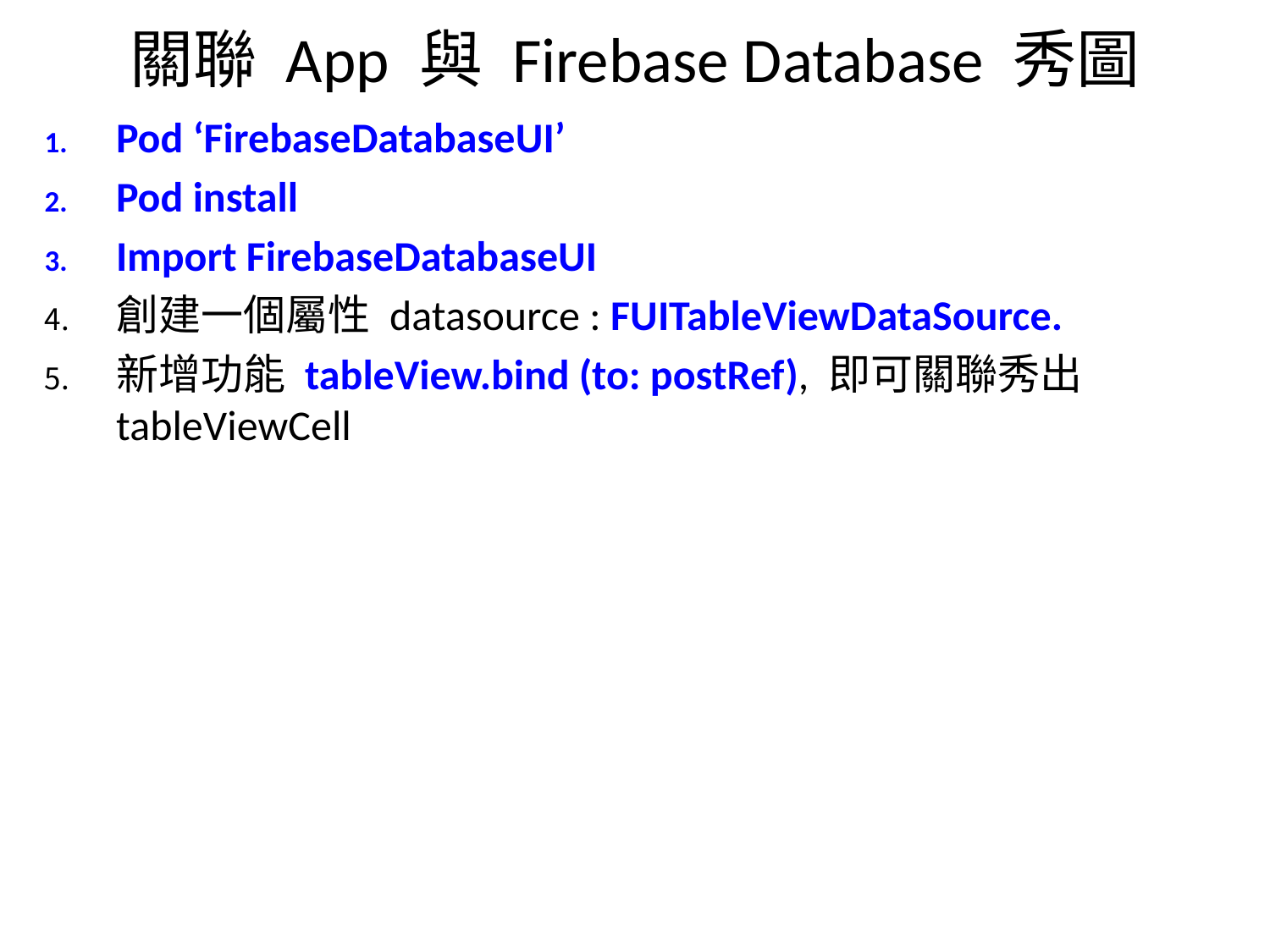

# 關聯 App 與 Firebase Database 秀圖
Pod ‘FirebaseDatabaseUI’
Pod install
Import FirebaseDatabaseUI
創建一個屬性 datasource : FUITableViewDataSource.
新增功能 tableView.bind (to: postRef), 即可關聯秀出 tableViewCell